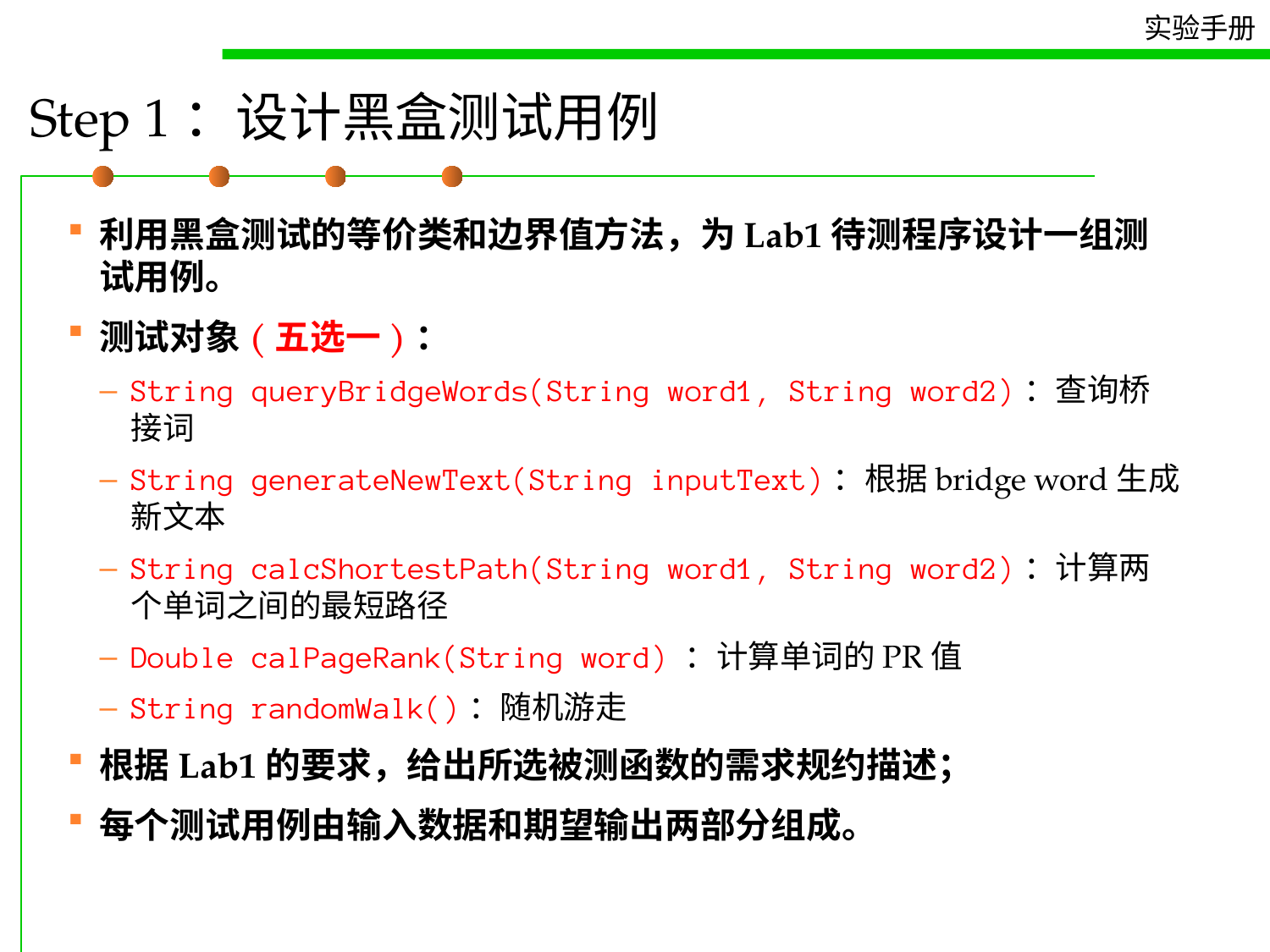

# Step 1：设计黑盒测试用例
利用黑盒测试的等价类和边界值方法，为Lab1待测程序设计一组测试用例。
测试对象(五选一)：
String queryBridgeWords(String word1, String word2)：查询桥接词
String generateNewText(String inputText)：根据bridge word生成新文本
String calcShortestPath(String word1, String word2)：计算两个单词之间的最短路径
Double calPageRank(String word) ：计算单词的PR值
String randomWalk()：随机游走
根据Lab1的要求，给出所选被测函数的需求规约描述；
每个测试用例由输入数据和期望输出两部分组成。